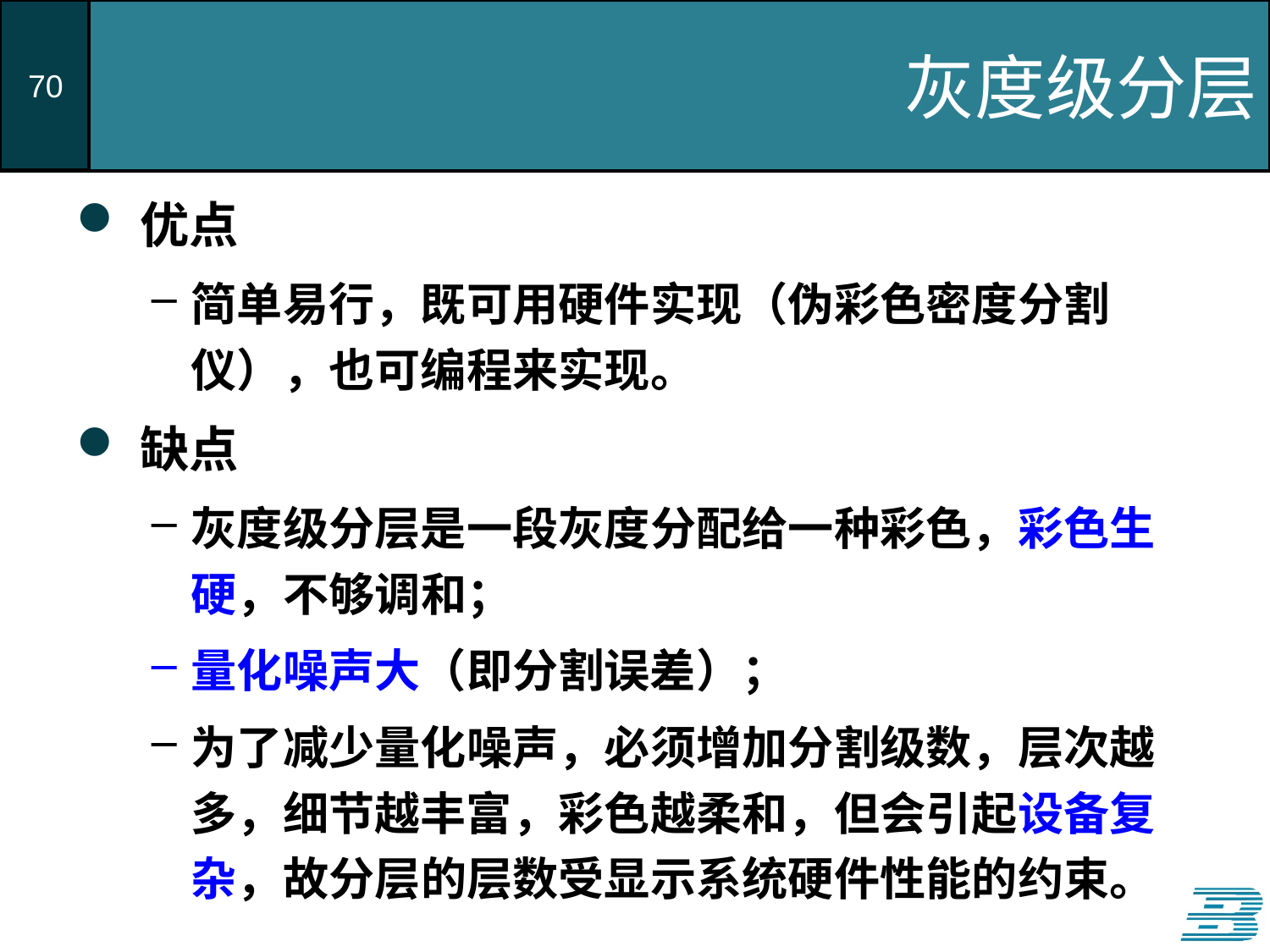

# 灰度级分层
优点
简单易行，既可用硬件实现（伪彩色密度分割仪），也可编程来实现。
缺点
灰度级分层是一段灰度分配给一种彩色，彩色生硬，不够调和；
量化噪声大（即分割误差）；
为了减少量化噪声，必须增加分割级数，层次越多，细节越丰富，彩色越柔和，但会引起设备复杂，故分层的层数受显示系统硬件性能的约束。